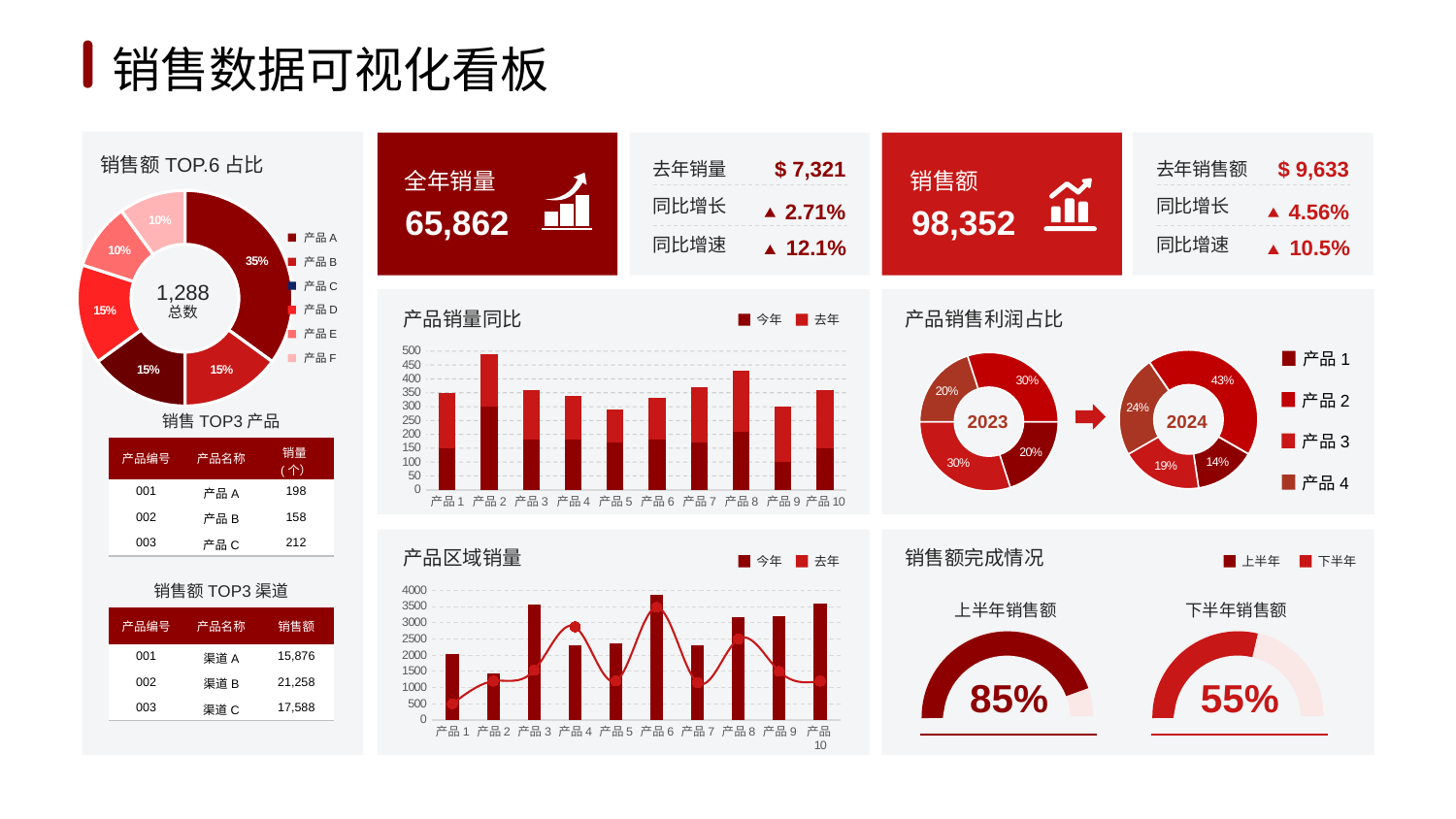

1
2
3
4
5
6
销售数据可视化看板

销售额TOP.6占比
$ 7,321
$ 9,633
去年销量
同比增长
同比增速
去年销售额
同比增长
同比增速
全年销量
销售额

### Chart

| Category | 销售额 |
|---|---|
| 产品A | 0.35 |
| 产品B | 0.15 |
| 产品C | 0.15 |
| 产品D | 0.15 |
| 产品E | 0.1 |
| 产品F | 0.1 |
1,288
总数
2.71%
4.56%
65,862
98,352

产品A

产品B

产品C

产品D

产品E

产品F

12.1%
10.5%

产品销量同比
产品销售利润占比
今年

去年

### Chart

| Category | 30 |
|---|---|
| A | 30.0 |
| B | 40.0 |
| C | 50.0 |
| D | 90.0 |

### Chart

| Category | 30 |
|---|---|
| A | 20.0 |
| B | 30.0 |
| C | 20.0 |
| D | 30.0 |
产品1

### Chart

| Category | 今年 | 去年 |
|---|---|---|
| 产品1 | 150.0 | 200.0 |
| 产品2 | 300.0 | 190.0 |
| 产品3 | 180.0 | 180.0 |
| 产品4 | 180.0 | 160.0 |
| 产品5 | 170.0 | 120.0 |
| 产品6 | 180.0 | 150.0 |
| 产品7 | 170.0 | 200.0 |
| 产品8 | 210.0 | 220.0 |
| 产品9 | 100.0 | 200.0 |
| 产品10 | 150.0 | 210.0 |
产品2

销售TOP3产品
2023
2024

产品3

| 产品编号 | 产品名称 | 销量(个） |
| --- | --- | --- |
| 001 | 产品A | 198 |
| 002 | 产品B | 158 |
| 003 | 产品C | 212 |
产品4

产品区域销量
销售额完成情况
今年

去年

上半年

下半年

### Chart

| Category | 系列 1 | 系列 3 |
|---|---|---|
| 产品1 | 2044.0 | 500.0 |
| 产品2 | 1450.0 | 1200.0 |
| 产品3 | 3560.0 | 1532.0 |
| 产品4 | 2295.0 | 2877.0 |
| 产品5 | 2356.0 | 1206.0 |
| 产品6 | 3860.0 | 3478.0 |
| 产品7 | 2300.0 | 1151.0 |
| 产品8 | 3168.0 | 2500.0 |
| 产品9 | 3209.0 | 1500.0 |
| 产品10 | 3600.0 | 1200.0 |
销售额TOP3渠道
下半年销售额

55%

上半年销售额

85%

| 产品编号 | 产品名称 | 销售额 |
| --- | --- | --- |
| 001 | 渠道A | 15,876 |
| 002 | 渠道B | 21,258 |
| 003 | 渠道C | 17,588 |